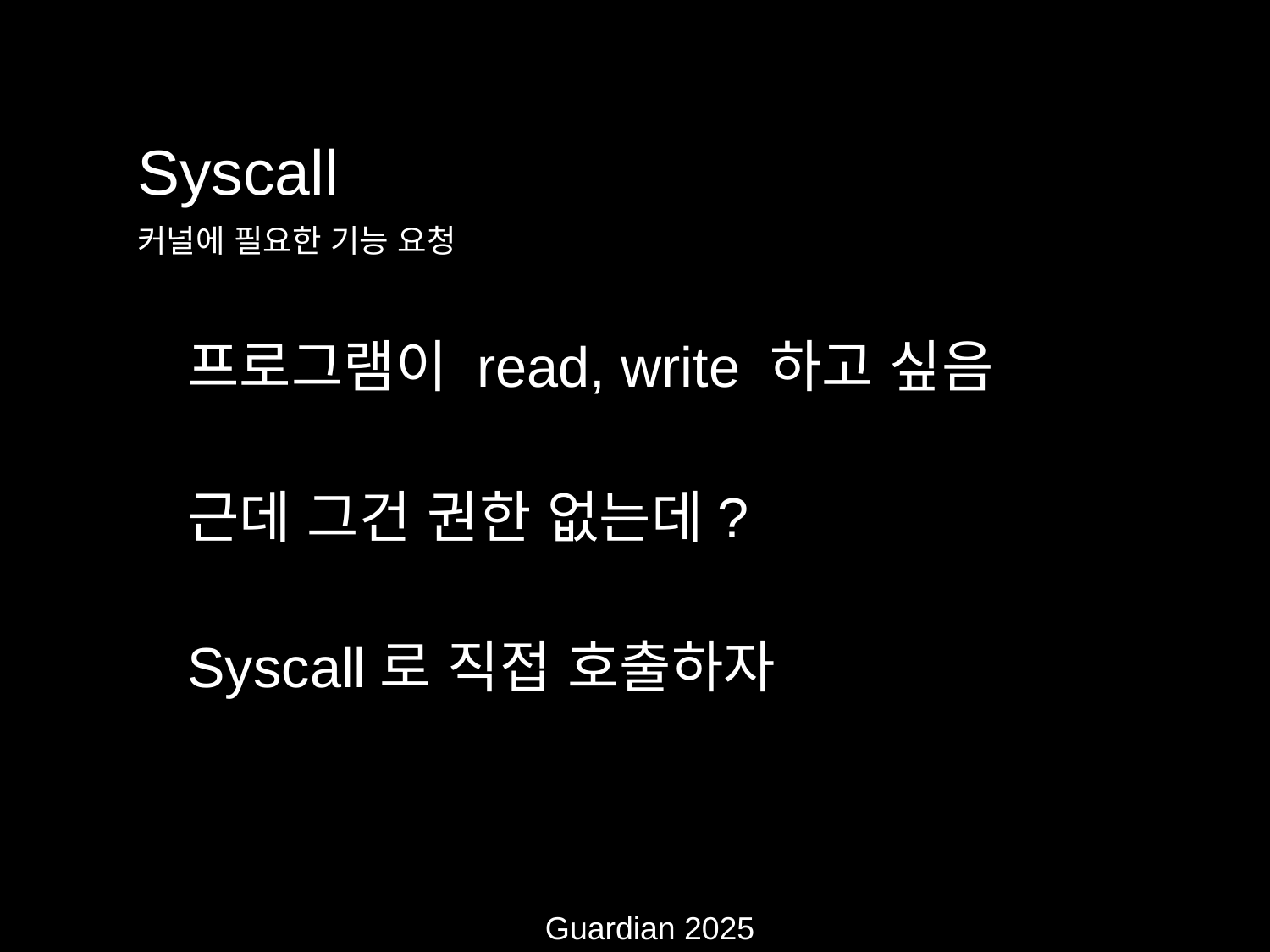

Syscall
커널에 필요한 기능 요청
프로그램이 read, write 하고 싶음
근데 그건 권한 없는데?
Syscall로 직접 호출하자

Guardian 2025